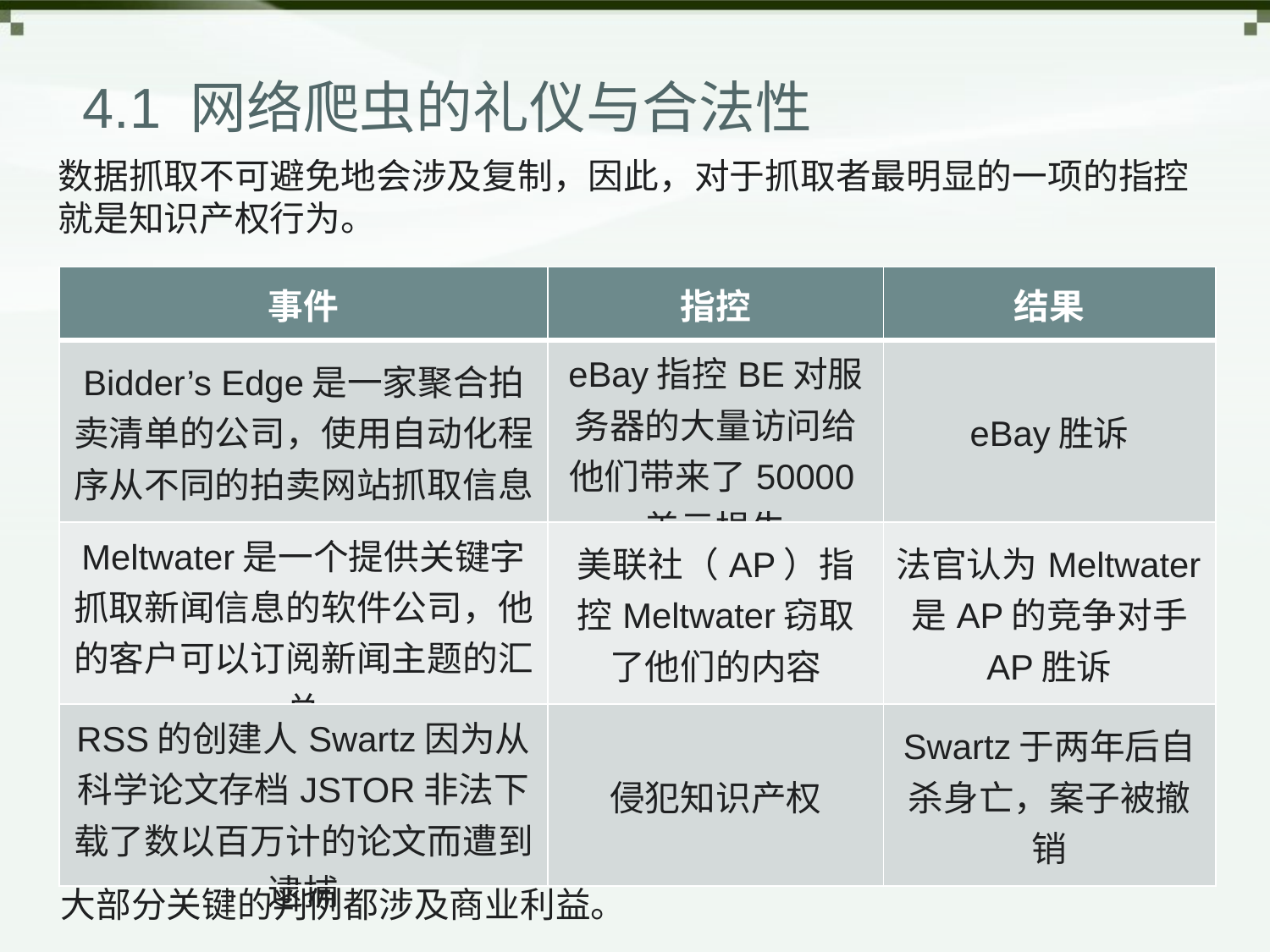

# 4.1 网络爬虫的礼仪与合法性
数据抓取不可避免地会涉及复制，因此，对于抓取者最明显的一项的指控就是知识产权行为。
| 事件 | 指控 | 结果 |
| --- | --- | --- |
| Bidder’s Edge是一家聚合拍卖清单的公司，使用自动化程序从不同的拍卖网站抓取信息 | eBay指控BE对服务器的大量访问给他们带来了50000美元损失 | eBay胜诉 |
| Meltwater是一个提供关键字抓取新闻信息的软件公司，他的客户可以订阅新闻主题的汇总 | 美联社（AP）指控Meltwater窃取了他们的内容 | 法官认为Meltwater是AP的竞争对手 AP胜诉 |
| RSS的创建人Swartz因为从科学论文存档JSTOR非法下载了数以百万计的论文而遭到逮捕 | 侵犯知识产权 | Swartz于两年后自杀身亡，案子被撤销 |
大部分关键的判例都涉及商业利益。